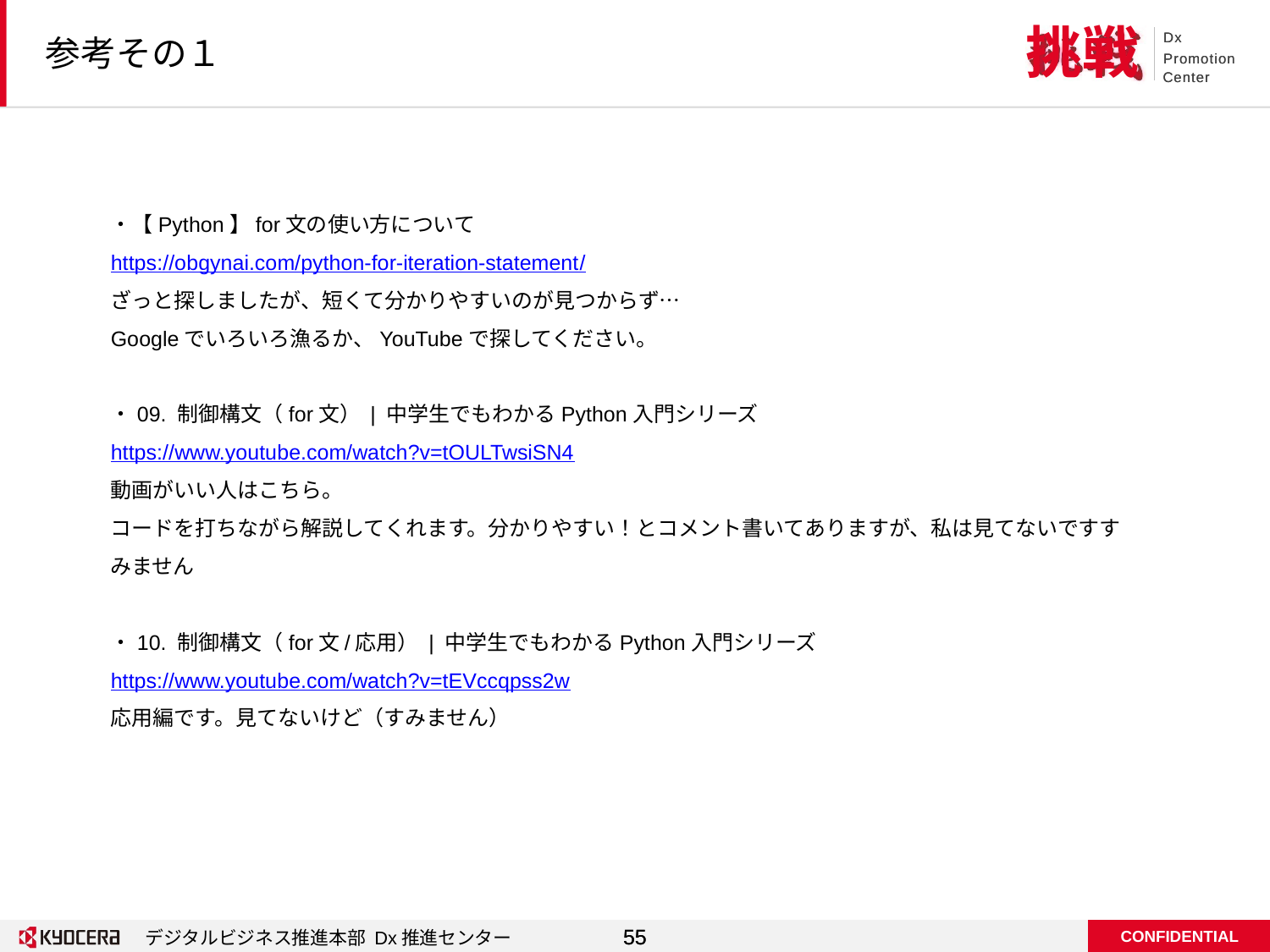

# 参考その１
・【Python】for文の使い方について
https://obgynai.com/python-for-iteration-statement/
ざっと探しましたが、短くて分かりやすいのが見つからず…
Googleでいろいろ漁るか、YouTubeで探してください。

・09. 制御構文（for文） | 中学生でもわかるPython入門シリーズ
https://www.youtube.com/watch?v=tOULTwsiSN4
動画がいい人はこちら。
コードを打ちながら解説してくれます。分かりやすい！とコメント書いてありますが、私は見てないですすみません

・10. 制御構文（for文/応用） | 中学生でもわかるPython入門シリーズ
https://www.youtube.com/watch?v=tEVccqpss2w
応用編です。見てないけど（すみません）